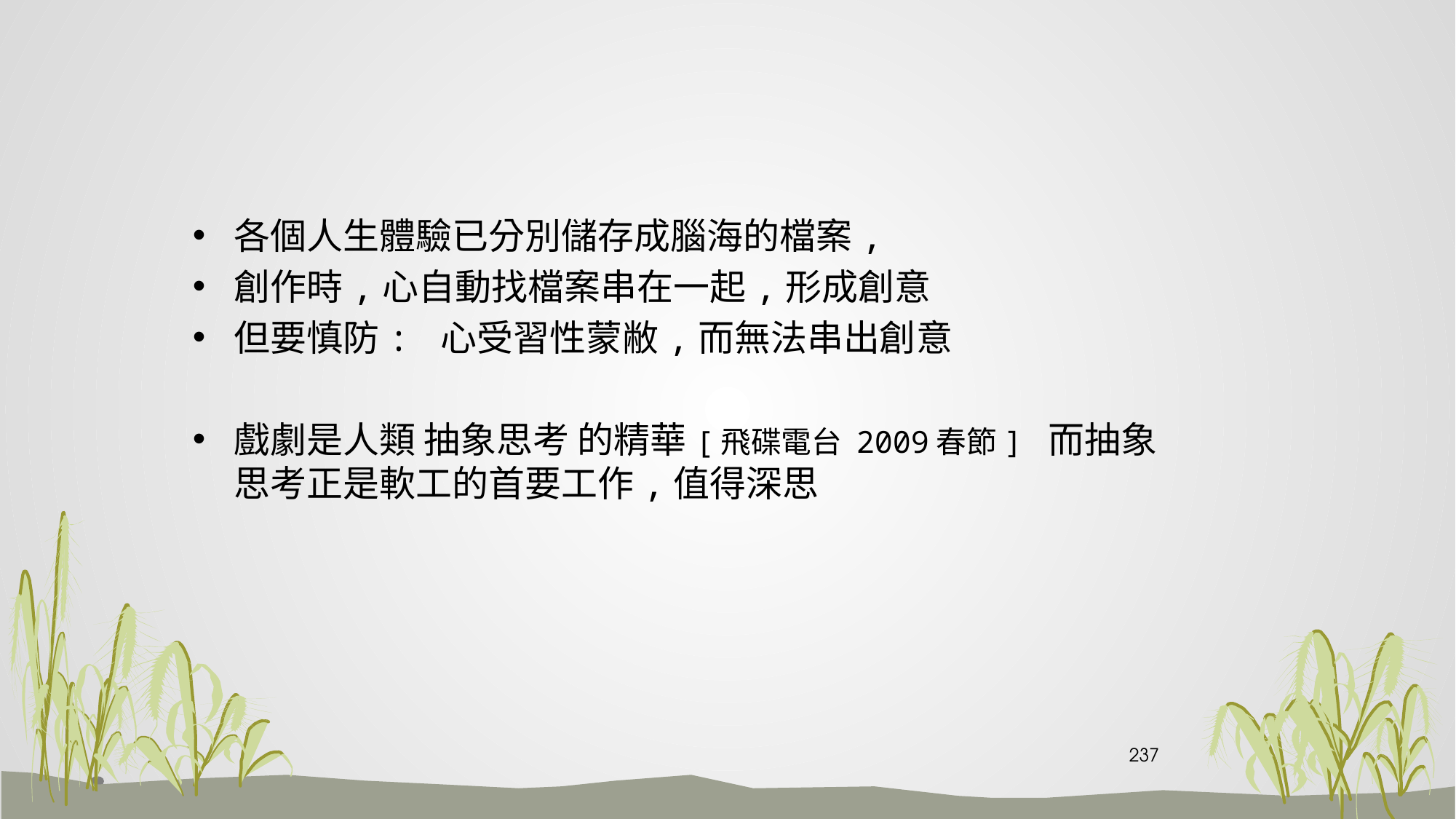

#
各個人生體驗已分別儲存成腦海的檔案,
創作時,心自動找檔案串在一起,形成創意
但要慎防: 心受習性蒙敝,而無法串出創意

戲劇是人類 抽象思考 的精華[飛碟電台 2009春節] 而抽象思考正是軟工的首要工作,值得深思
237